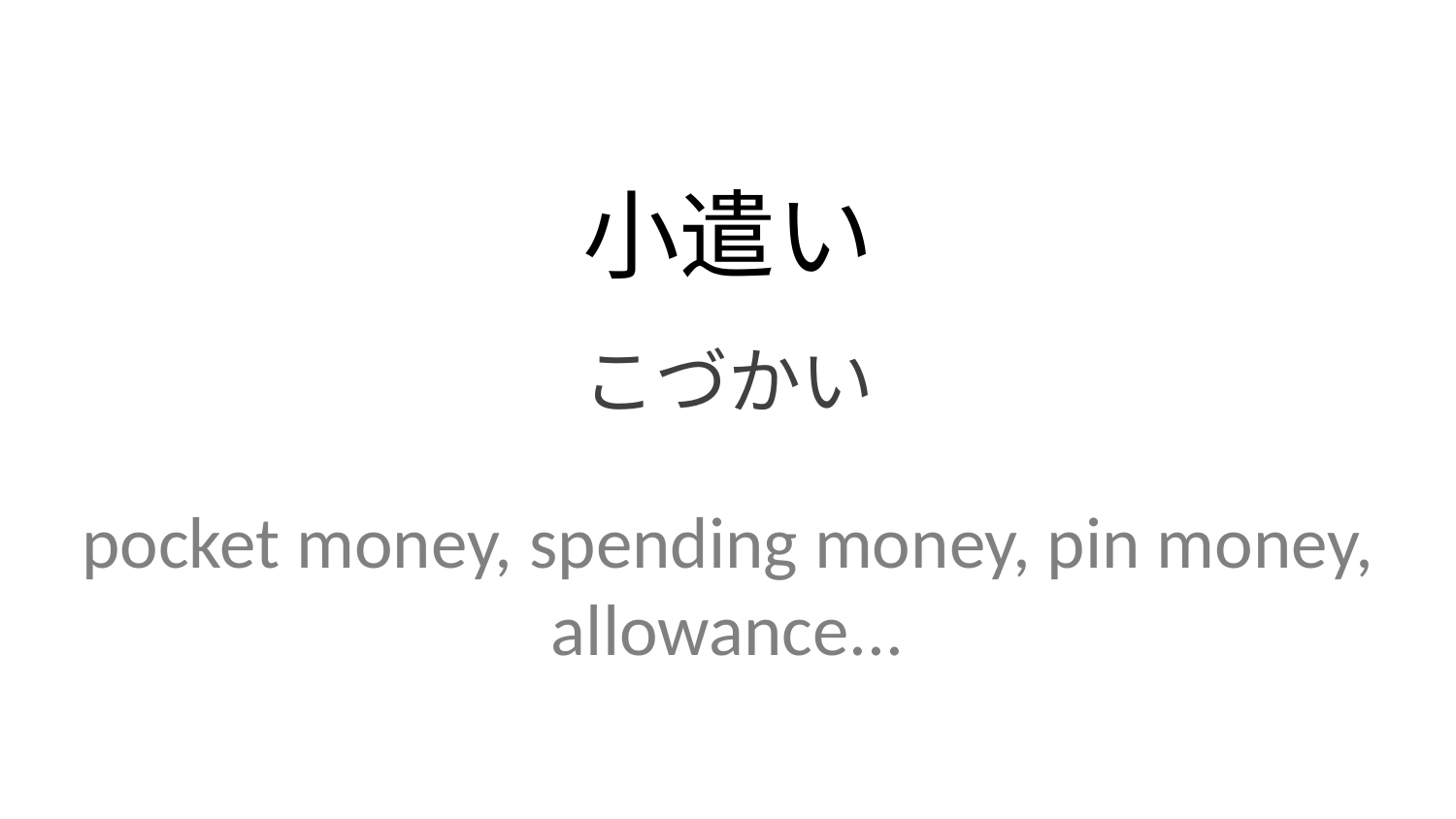

小遣い

こづかい
pocket money, spending money, pin money, allowance...